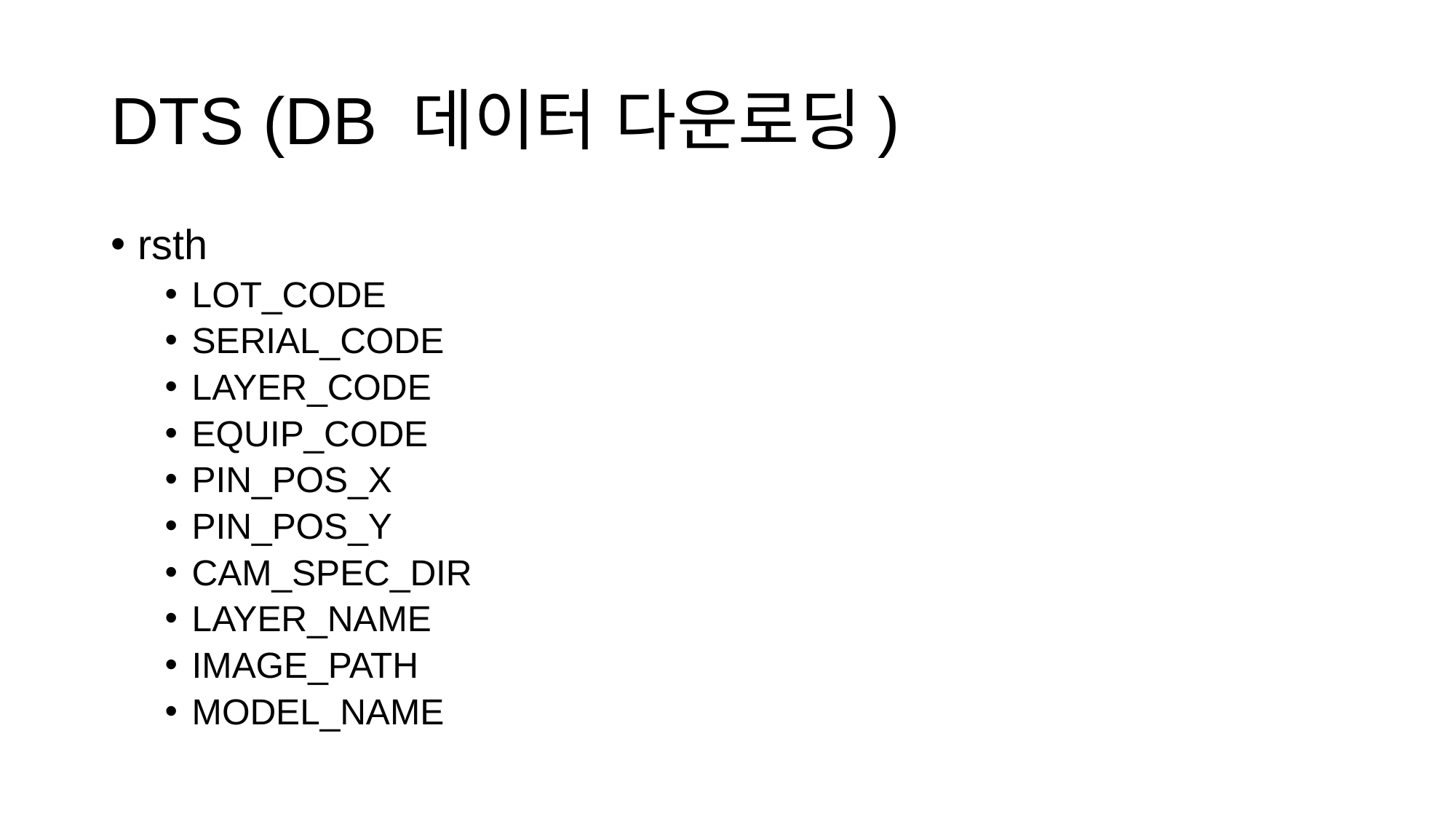

# DTS (DB 데이터 다운로딩)
rsth
LOT_CODE
SERIAL_CODE
LAYER_CODE
EQUIP_CODE
PIN_POS_X
PIN_POS_Y
CAM_SPEC_DIR
LAYER_NAME
IMAGE_PATH
MODEL_NAME